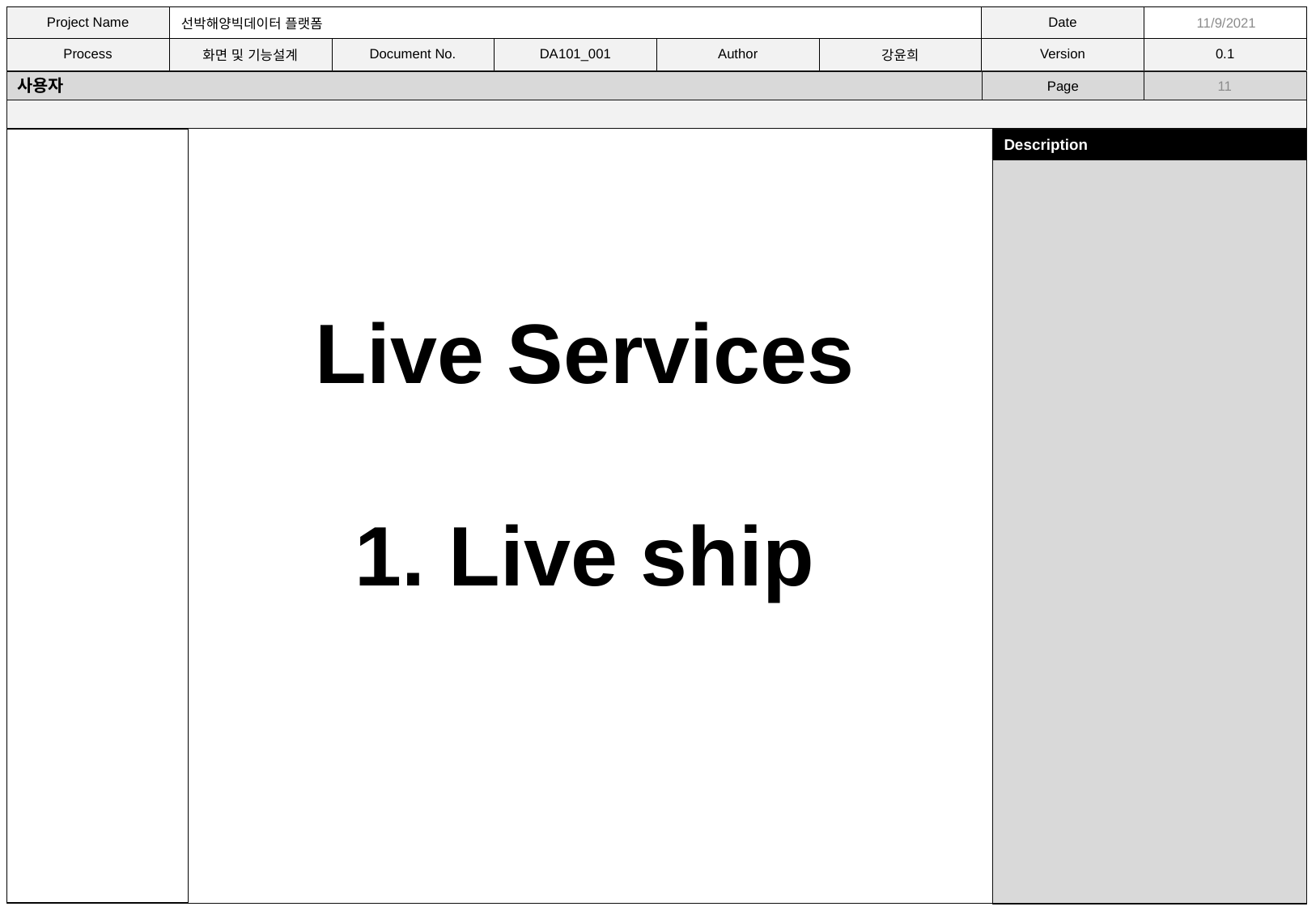

11/9/2021
사용자
11

Live Services

1. Live ship